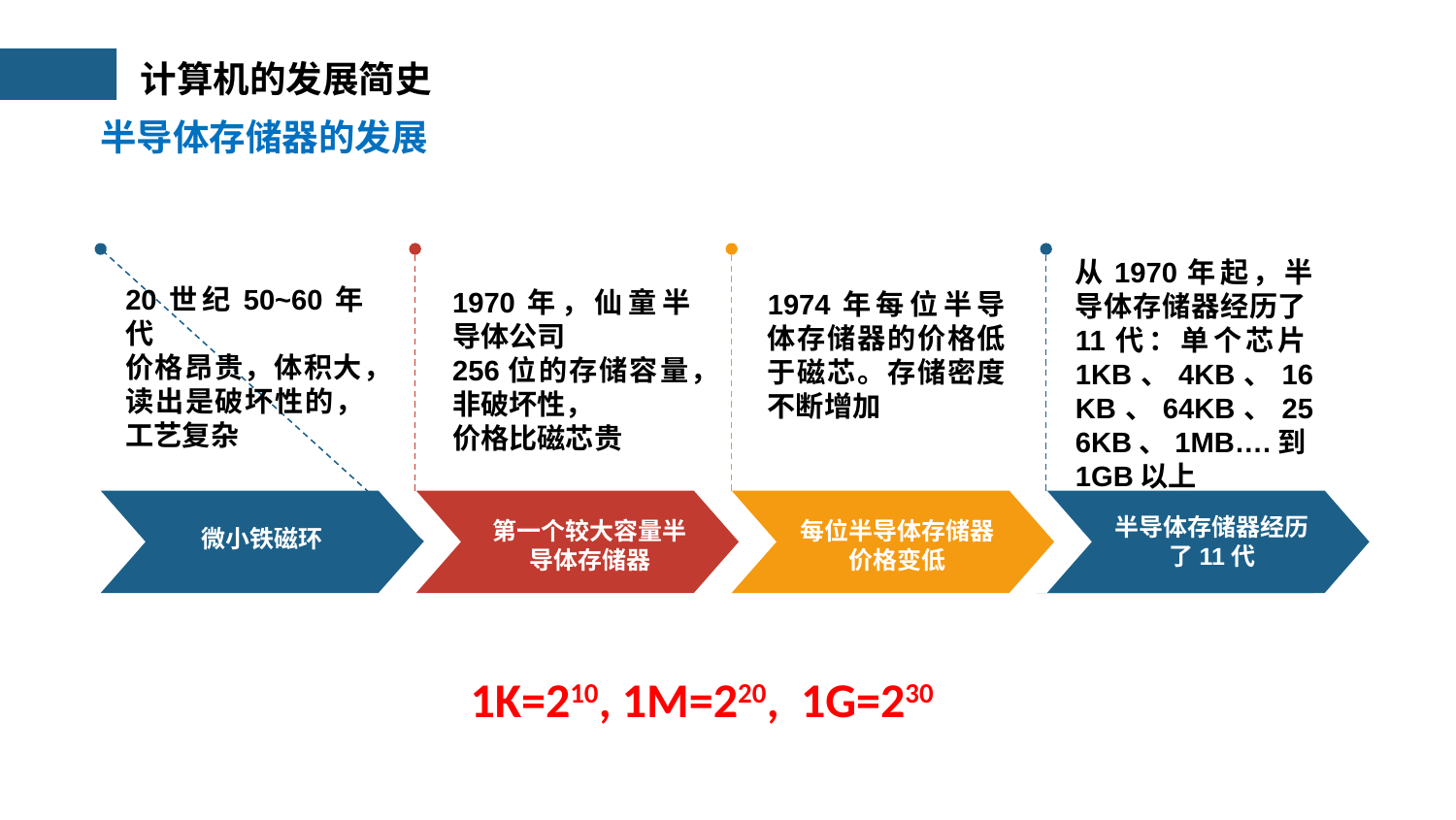

计算机的发展简史
半导体存储器的发展

每位半导体存储器价格变低

从1970年起，半导体存储器经历了11代：单个芯片1KB、4KB、16KB、64KB、256KB、1MB….到1GB以上
20世纪50~60年代
价格昂贵，体积大，读出是破坏性的，工艺复杂
1970年，仙童半导体公司
256位的存储容量，非破坏性，
价格比磁芯贵
1974年每位半导体存储器的价格低于磁芯。存储密度不断增加

第一个较大容量半导体存储器

微小铁磁环

半导体存储器经历了11代

1K=210, 1M=220,  1G=230